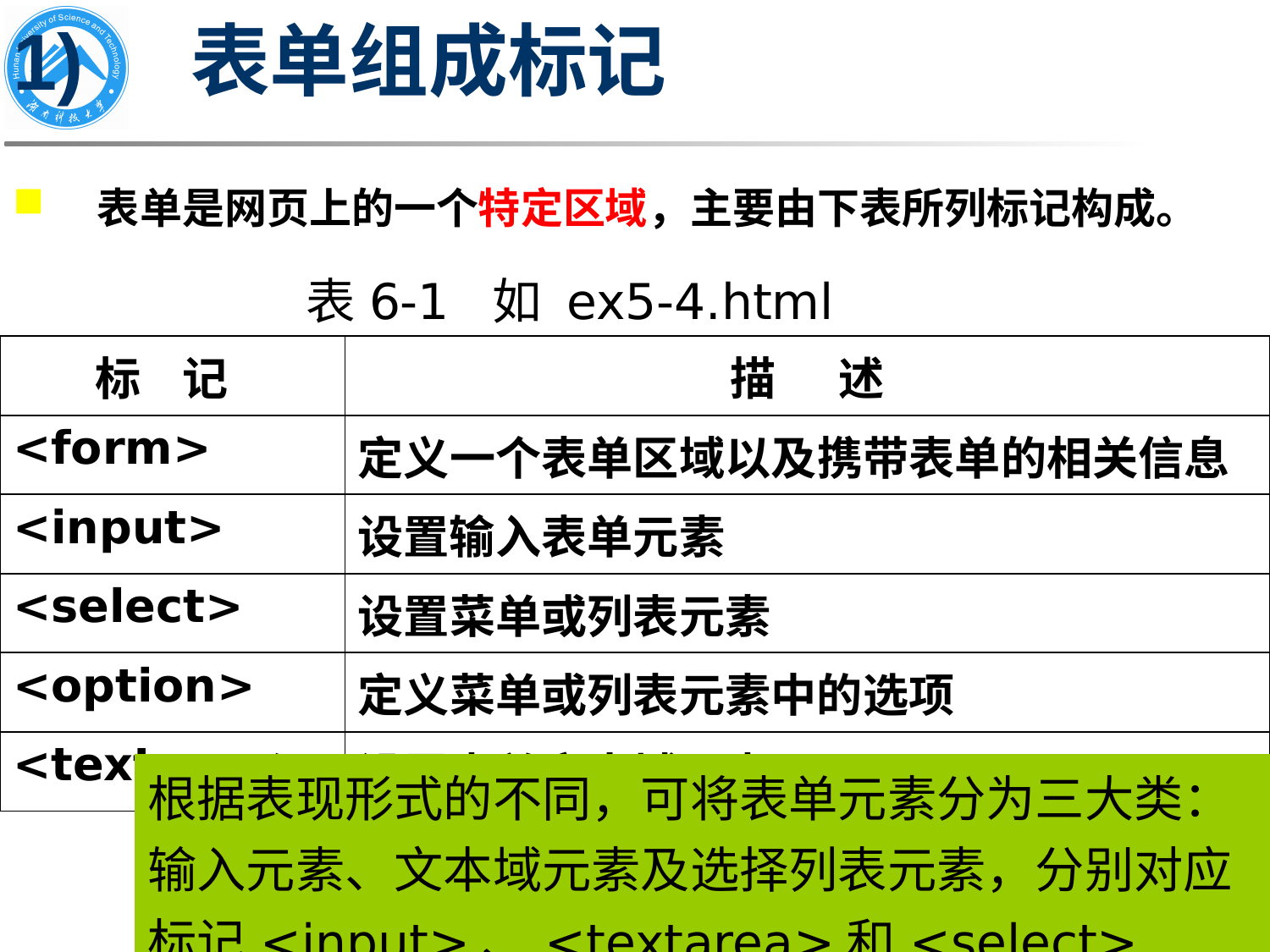

# 1)    表单组成标记

表单是网页上的一个特定区域，主要由下表所列标记构成。
| 表6-1 如 ex5-4.html |
| --- |
| 标 记 | 描 述 |
| --- | --- |
| <form> | 定义一个表单区域以及携带表单的相关信息 |
| <input> | 设置输入表单元素 |
| <select> | 设置菜单或列表元素 |
| <option> | 定义菜单或列表元素中的选项 |
| <textarea> | 设置表单文本域元素 |
| 根据表现形式的不同，可将表单元素分为三大类：输入元素、文本域元素及选择列表元素，分别对应标记<input>、<textarea>和<select> |
| --- |